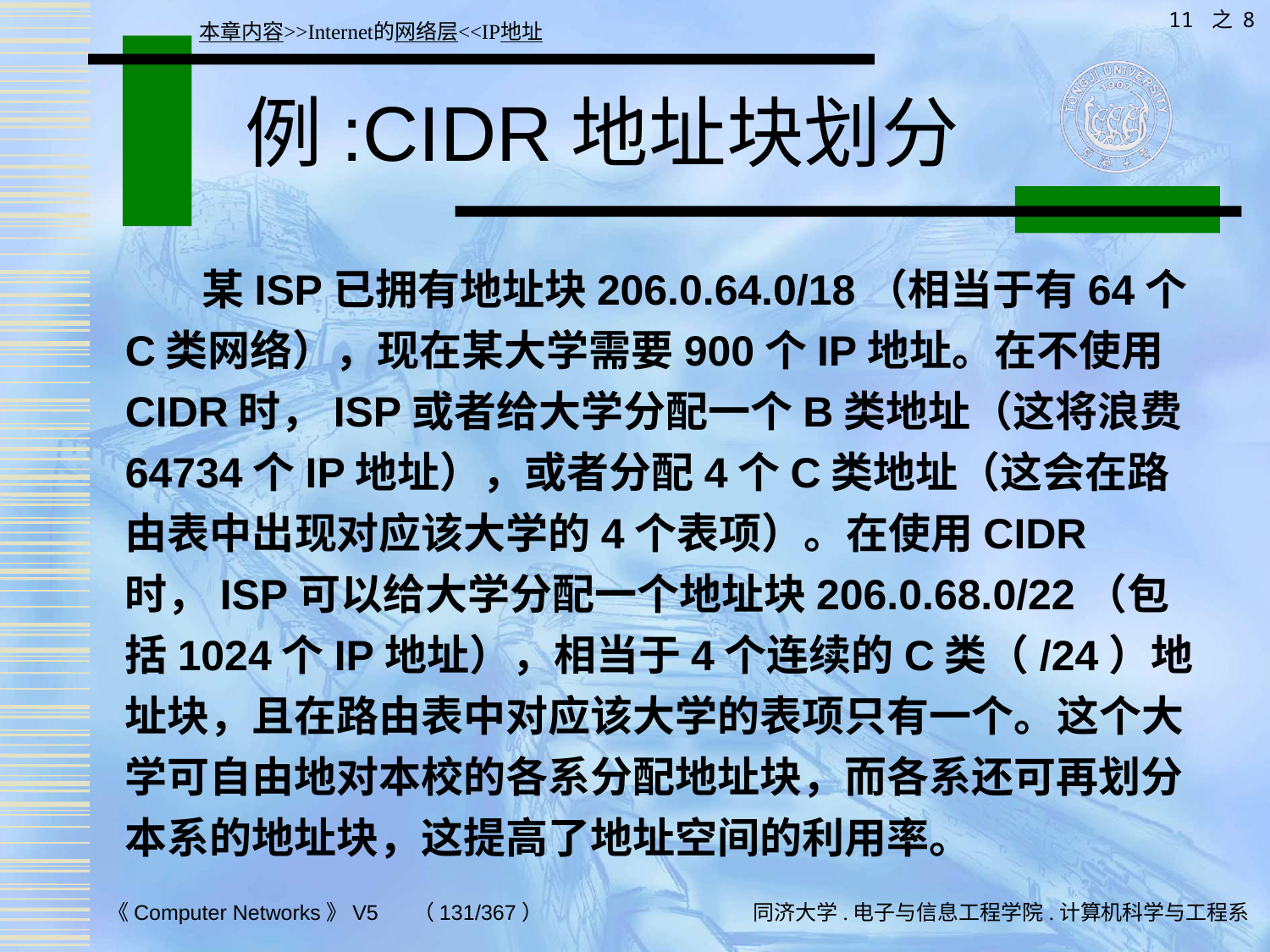

11 之 8
本章内容>>Internet的网络层<<IP地址
# 例:CIDR地址块划分
       某ISP已拥有地址块206.0.64.0/18（相当于有64个C类网络），现在某大学需要900个IP地址。在不使用CIDR时，ISP或者给大学分配一个B类地址（这将浪费64734个IP地址），或者分配4个C类地址（这会在路由表中出现对应该大学的4个表项）。在使用CIDR时，ISP可以给大学分配一个地址块206.0.68.0/22（包括1024个IP地址），相当于4个连续的C类（/24）地址块，且在路由表中对应该大学的表项只有一个。这个大学可自由地对本校的各系分配地址块，而各系还可再划分本系的地址块，这提高了地址空间的利用率。